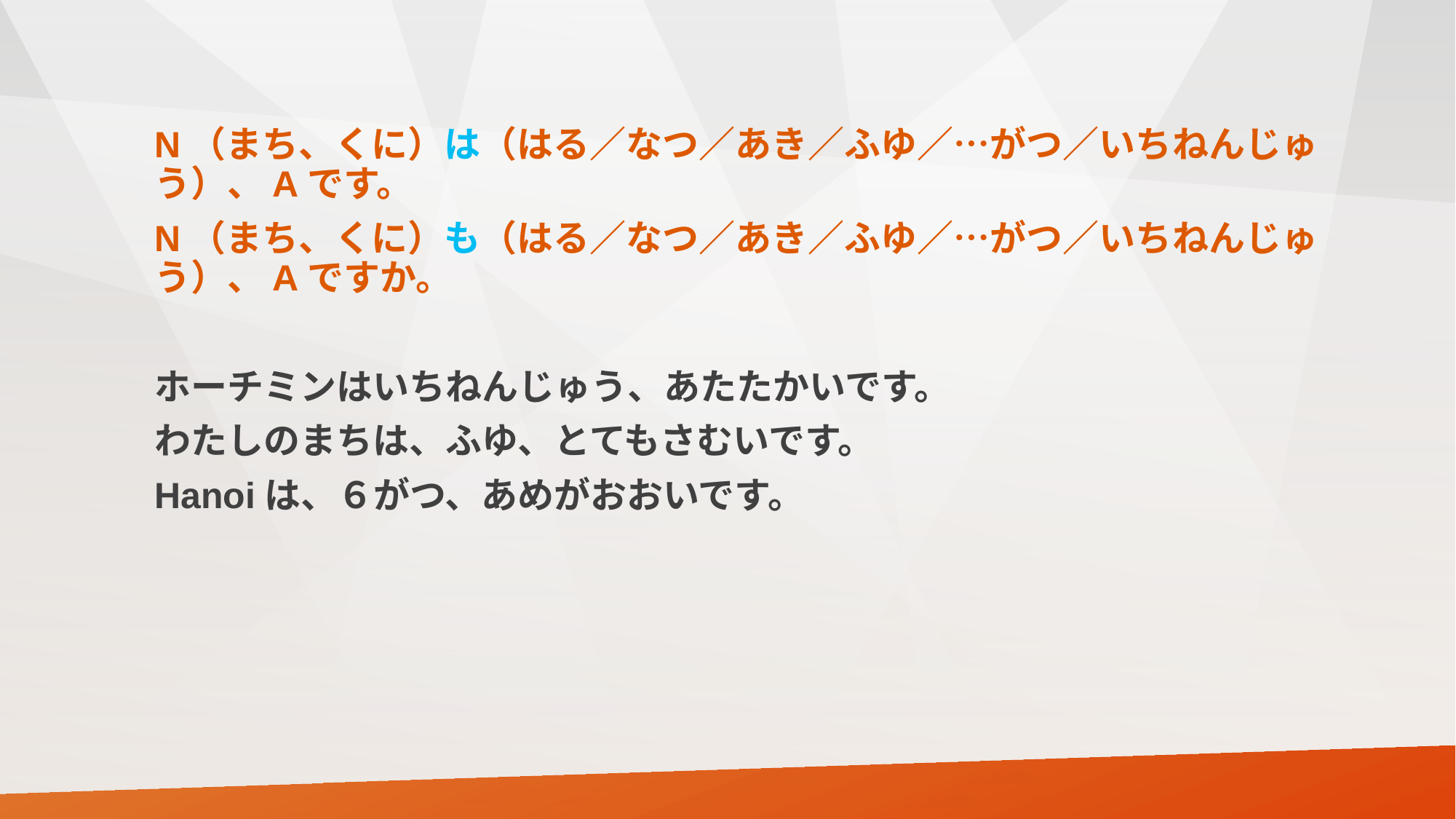

N（まち、くに）は（はる／なつ／あき／ふゆ／…がつ／いちねんじゅう）、Aです。
N（まち、くに）も（はる／なつ／あき／ふゆ／…がつ／いちねんじゅう）、Aですか。

ホーチミンはいちねんじゅう、あたたかいです。
わたしのまちは、ふゆ、とてもさむいです。
Hanoiは、６がつ、あめがおおいです。